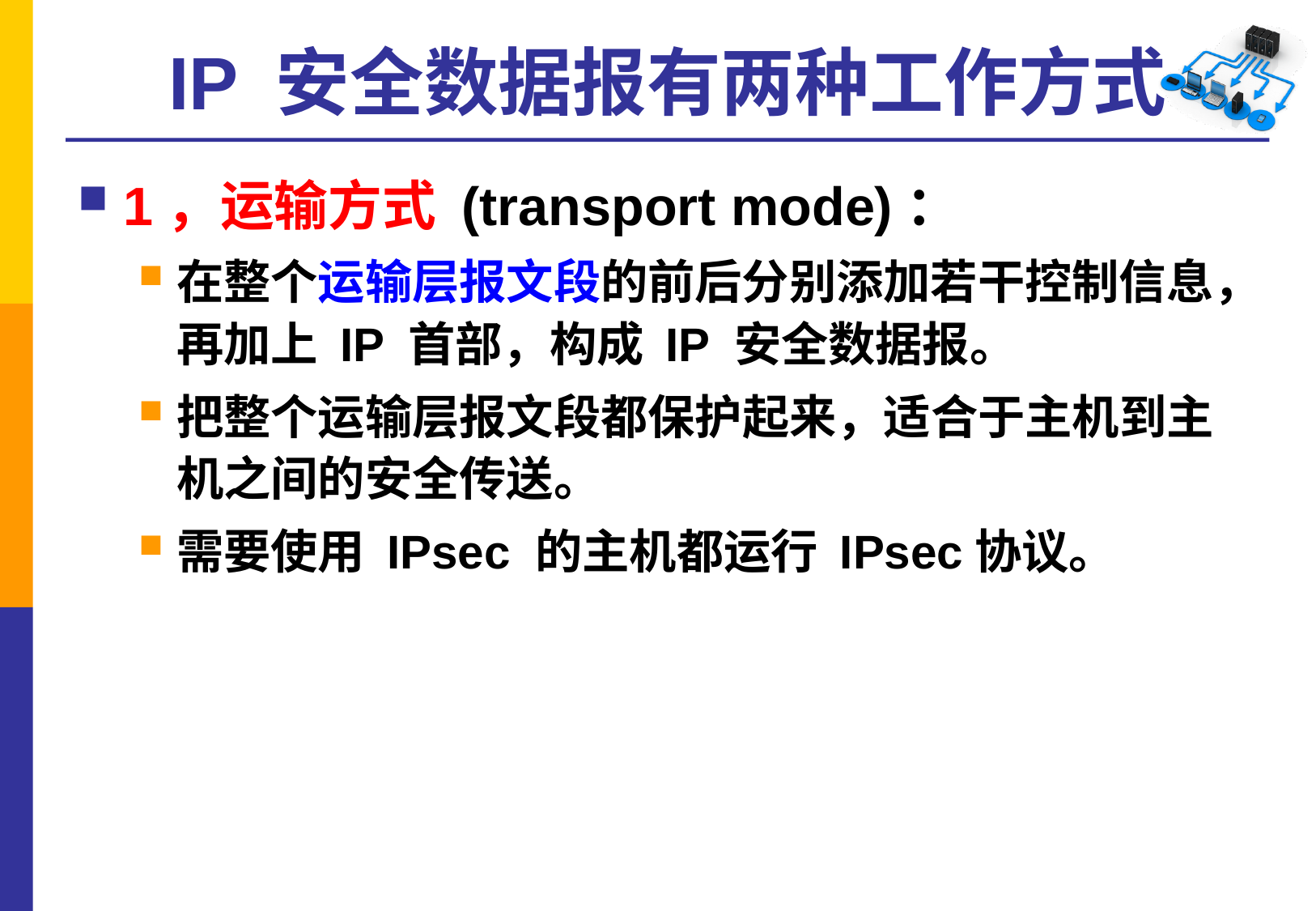

# IP 安全数据报有两种工作方式
1，运输方式 (transport mode)：
在整个运输层报文段的前后分别添加若干控制信息，再加上 IP 首部，构成 IP 安全数据报。
把整个运输层报文段都保护起来，适合于主机到主机之间的安全传送。
需要使用 IPsec 的主机都运行 IPsec协议。